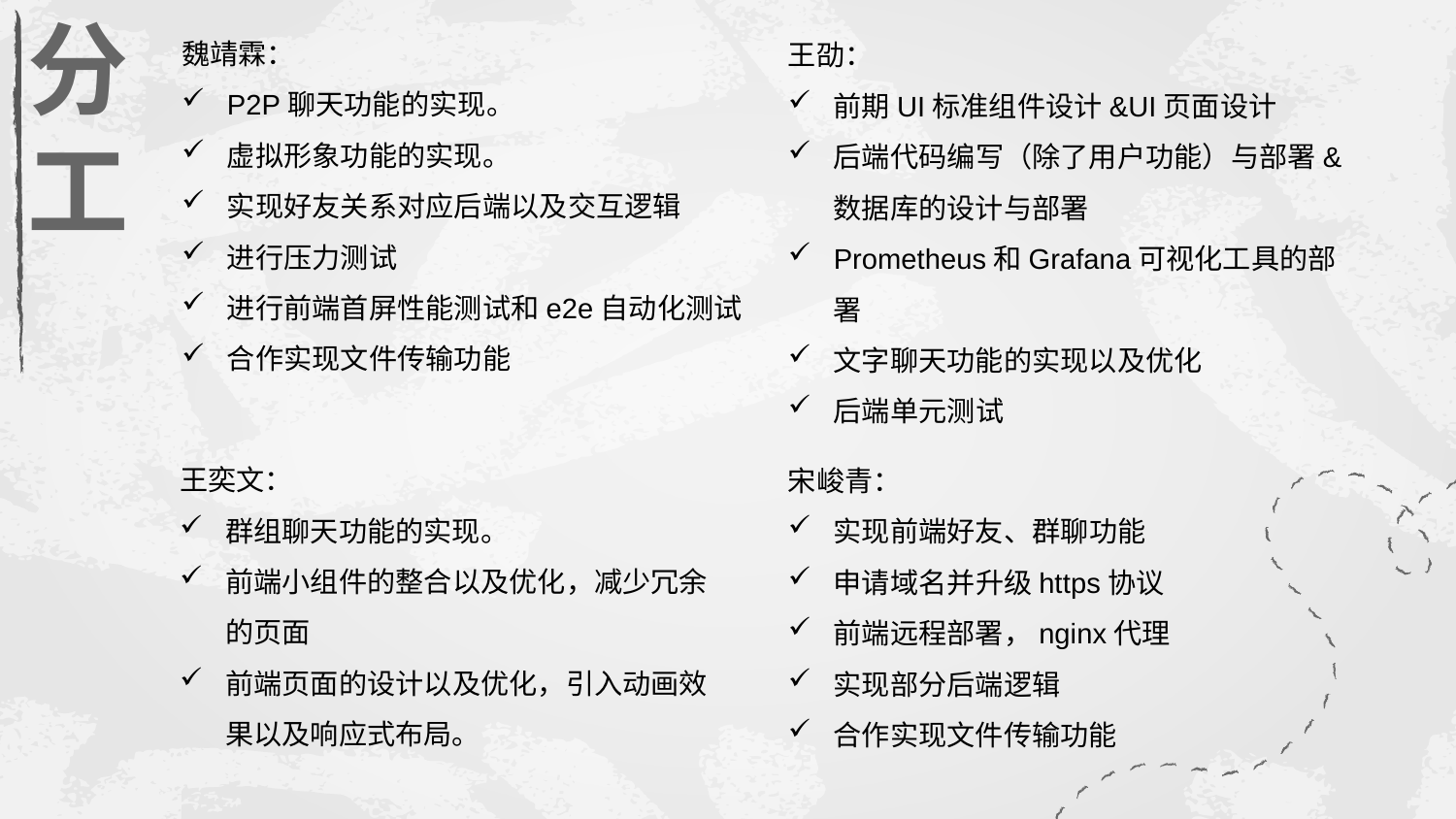

魏靖霖：
P2P聊天功能的实现。
虚拟形象功能的实现。
实现好友关系对应后端以及交互逻辑
进行压力测试
进行前端首屏性能测试和e2e自动化测试
合作实现文件传输功能

王劭：
前期UI标准组件设计&UI页面设计
后端代码编写（除了用户功能）与部署&数据库的设计与部署
Prometheus和Grafana可视化工具的部署
文字聊天功能的实现以及优化
后端单元测试
分工

王奕文：
群组聊天功能的实现。
前端小组件的整合以及优化，减少冗余的页面
前端页面的设计以及优化，引入动画效果以及响应式布局。

宋峻青：
实现前端好友、群聊功能
申请域名并升级https协议
前端远程部署，nginx代理
实现部分后端逻辑
合作实现文件传输功能